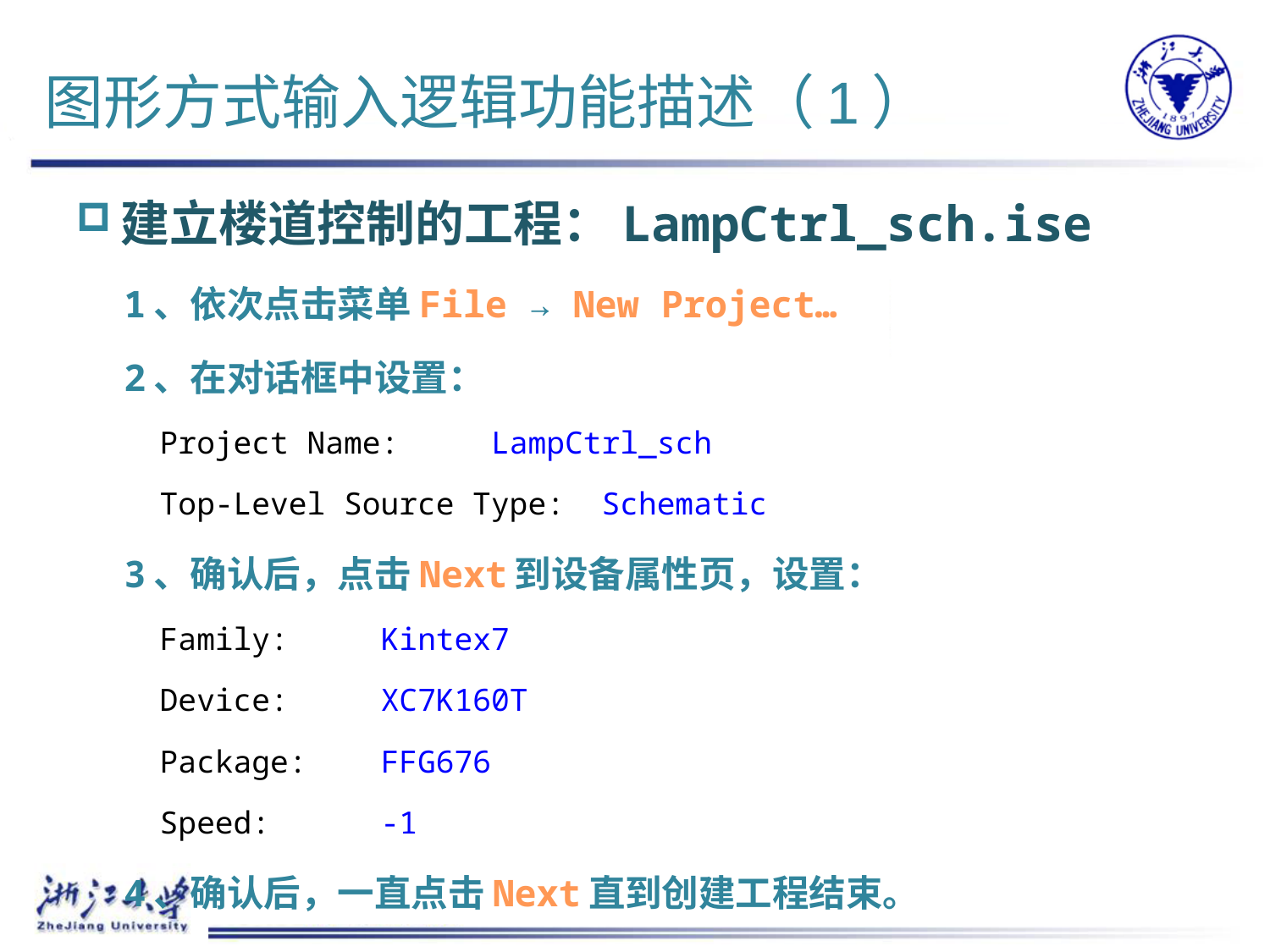

# 图形方式输入逻辑功能描述（1）
建立楼道控制的工程：LampCtrl_sch.ise
1、依次点击菜单File → New Project…
2、在对话框中设置：
Project Name:		LampCtrl_sch
Top-Level Source Type:	Schematic
3、确认后，点击Next到设备属性页，设置：
Family:	Kintex7
Device: 	XC7K160T
Package: 	FFG676
Speed: 	-1
4、确认后，一直点击Next直到创建工程结束。